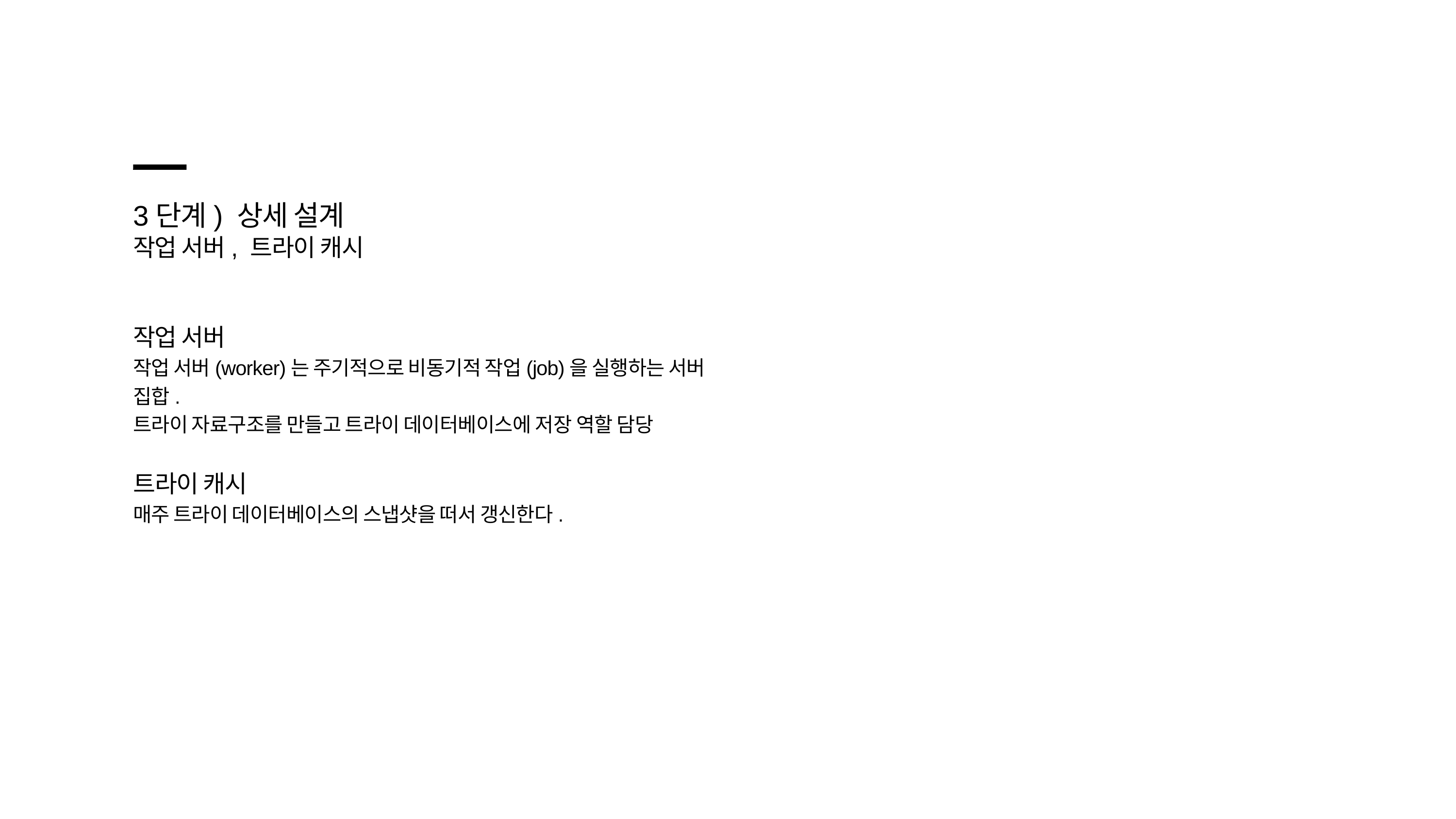

3단계) 상세 설계
작업 서버, 트라이 캐시
작업 서버
작업 서버(worker)는 주기적으로 비동기적 작업(job)을 실행하는 서버 집합.
트라이 자료구조를 만들고 트라이 데이터베이스에 저장 역할 담당
트라이 캐시
매주 트라이 데이터베이스의 스냅샷을 떠서 갱신한다.